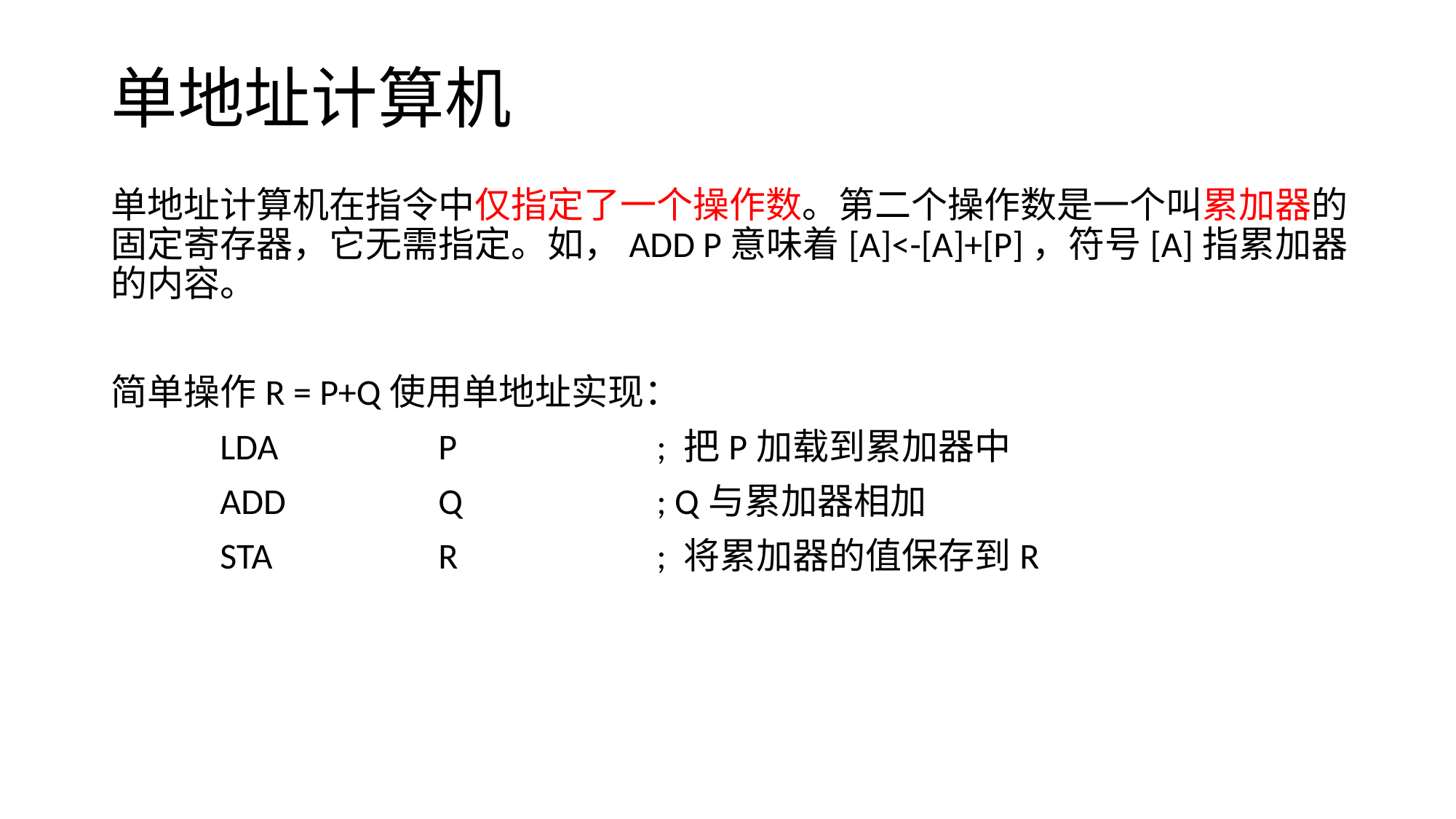

# 单地址计算机
单地址计算机在指令中仅指定了一个操作数。第二个操作数是一个叫累加器的固定寄存器，它无需指定。如，ADD P意味着[A]<-[A]+[P]，符号[A]指累加器的内容。

简单操作R = P+Q使用单地址实现：
	LDA 		P		; 把P加载到累加器中
	ADD		Q		; Q与累加器相加
	STA		R		; 将累加器的值保存到R